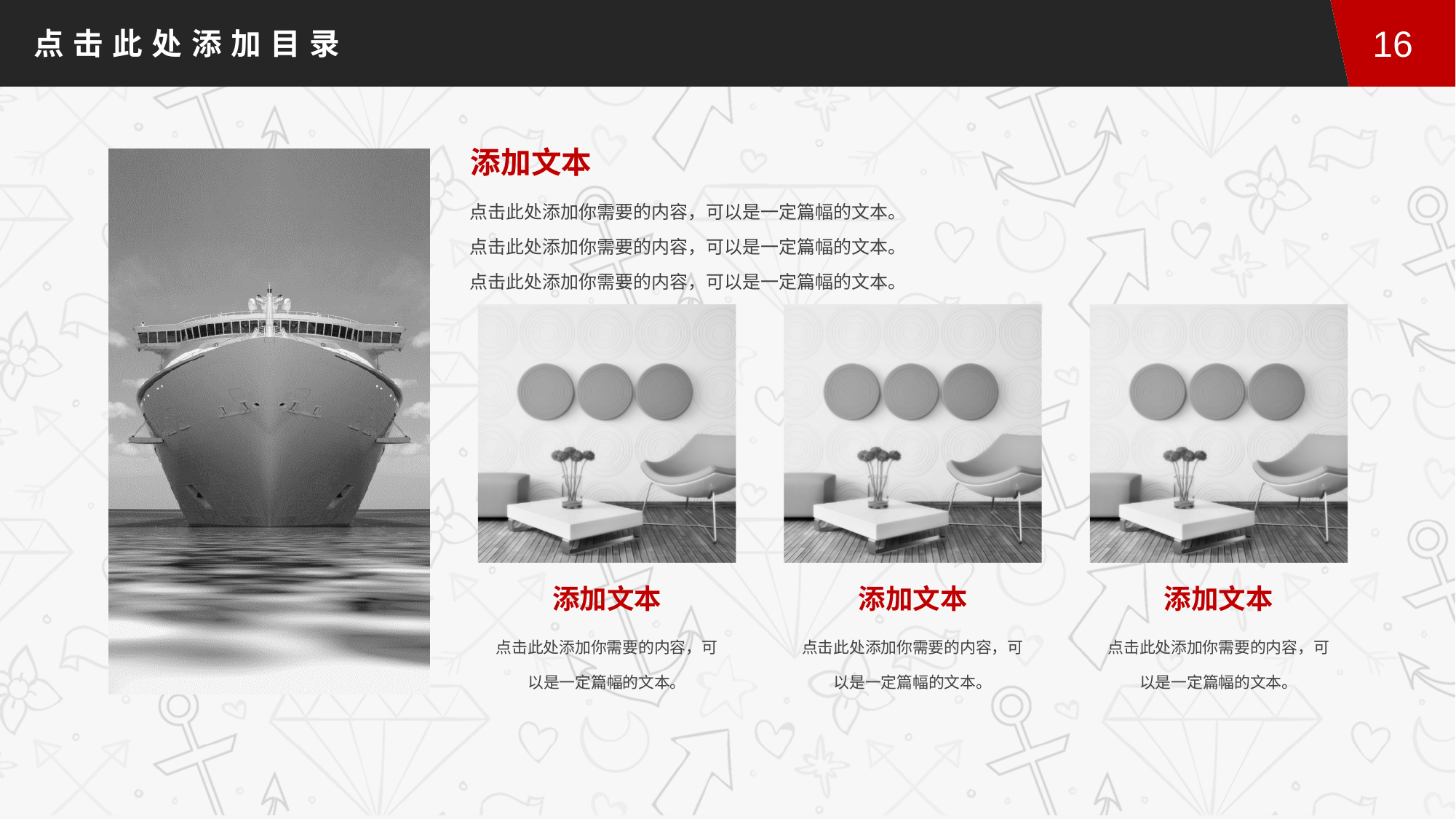

点击此处添加目录
16
添加文本

点击此处添加你需要的内容，可以是一定篇幅的文本。
点击此处添加你需要的内容，可以是一定篇幅的文本。
点击此处添加你需要的内容，可以是一定篇幅的文本。

添加文本
点击此处添加你需要的内容，可以是一定篇幅的文本。
添加文本
点击此处添加你需要的内容，可以是一定篇幅的文本。
添加文本
点击此处添加你需要的内容，可以是一定篇幅的文本。